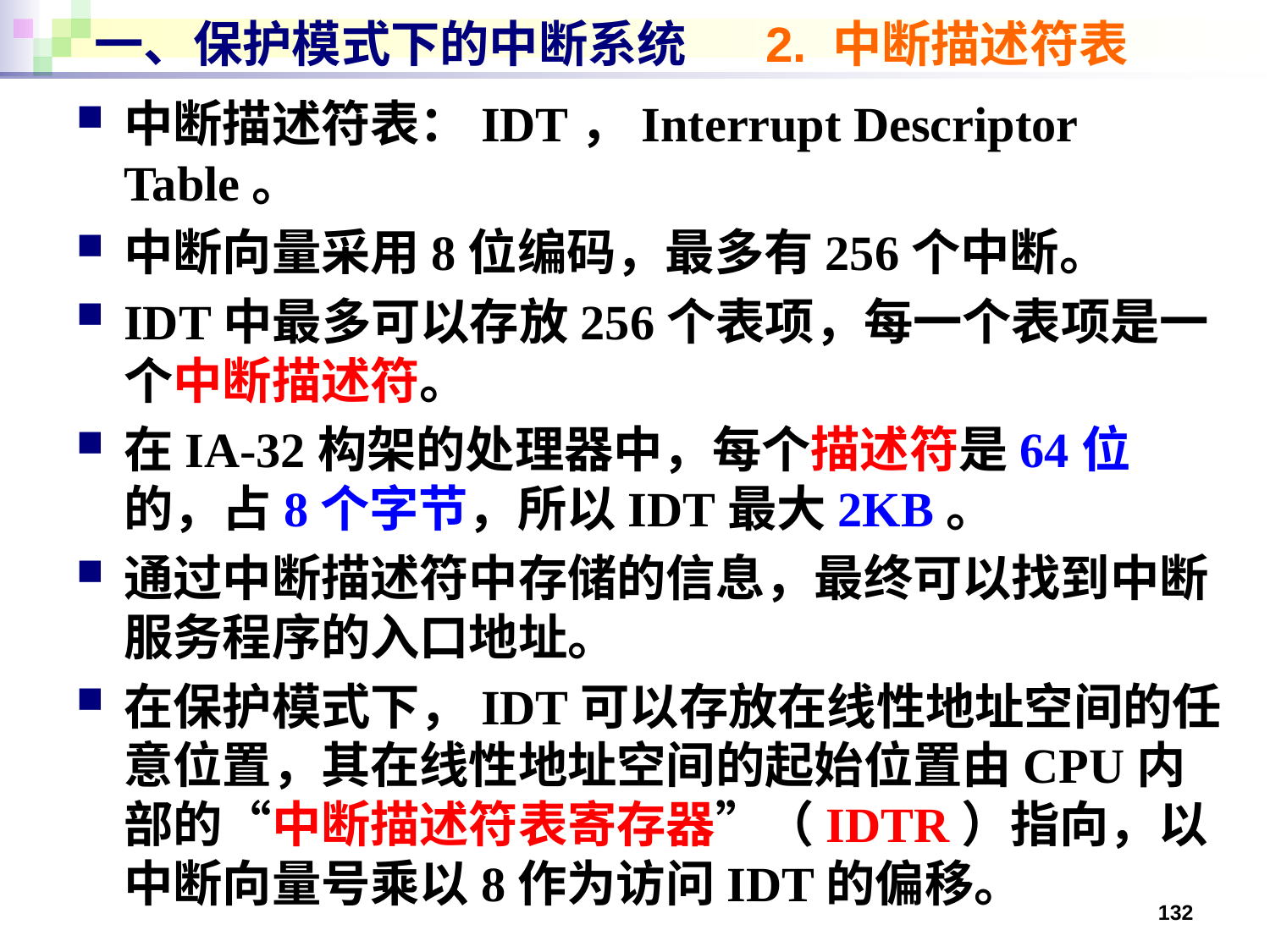

# 一、保护模式下的中断系统      2. 中断描述符表
中断描述符表：IDT，Interrupt Descriptor Table。
中断向量采用8位编码，最多有256个中断。
IDT中最多可以存放256个表项，每一个表项是一个中断描述符。
在IA-32构架的处理器中，每个描述符是64位的，占8个字节，所以IDT最大2KB。
通过中断描述符中存储的信息，最终可以找到中断服务程序的入口地址。
在保护模式下，IDT可以存放在线性地址空间的任意位置，其在线性地址空间的起始位置由CPU内部的“中断描述符表寄存器”（IDTR）指向，以中断向量号乘以8作为访问IDT的偏移。
132